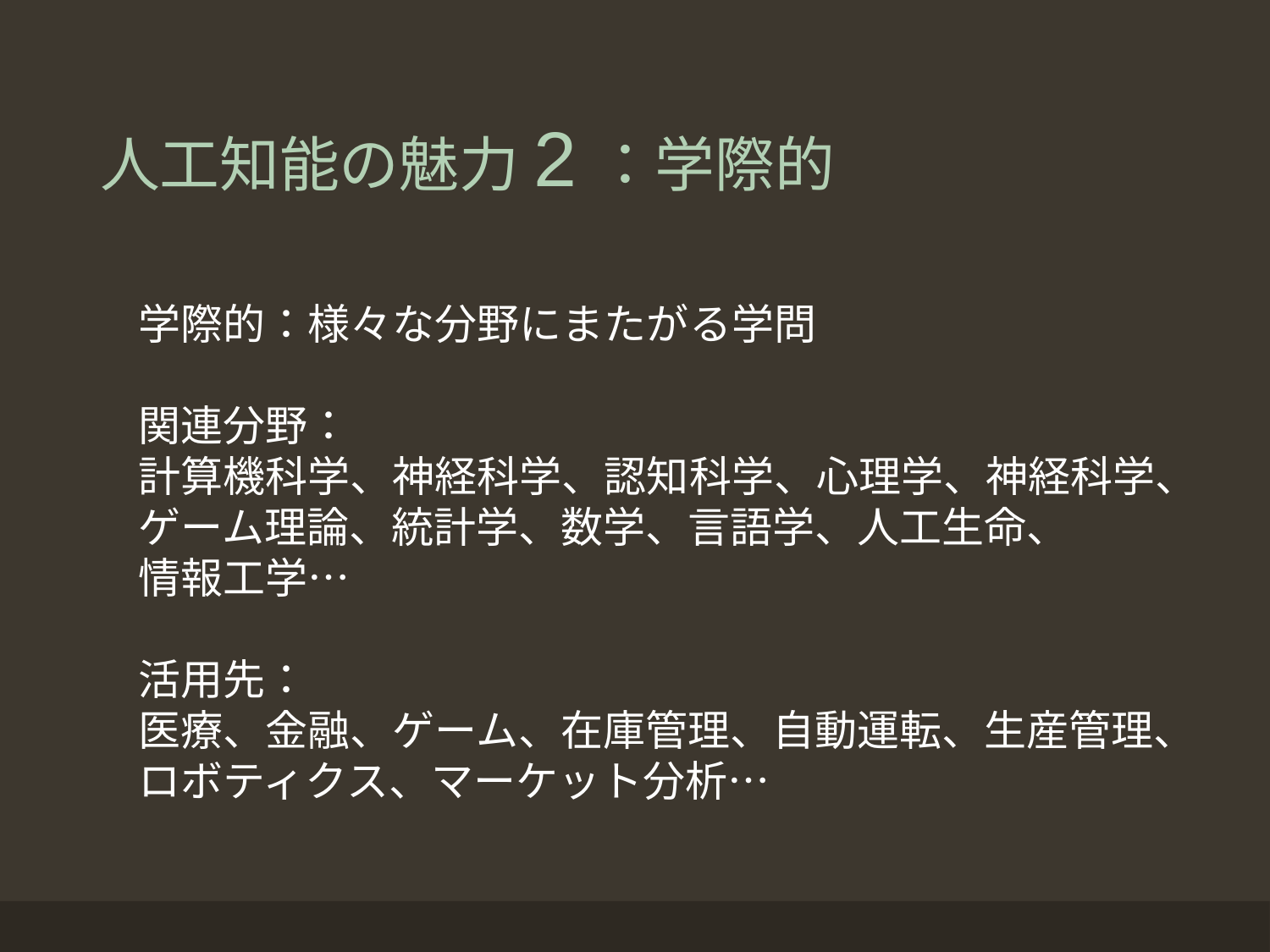

# 人工知能の魅力2：学際的
学際的：様々な分野にまたがる学問

関連分野：
計算機科学、神経科学、認知科学、心理学、神経科学、ゲーム理論、統計学、数学、言語学、人工生命、
情報工学…

活用先：
医療、金融、ゲーム、在庫管理、自動運転、生産管理、ロボティクス、マーケット分析…